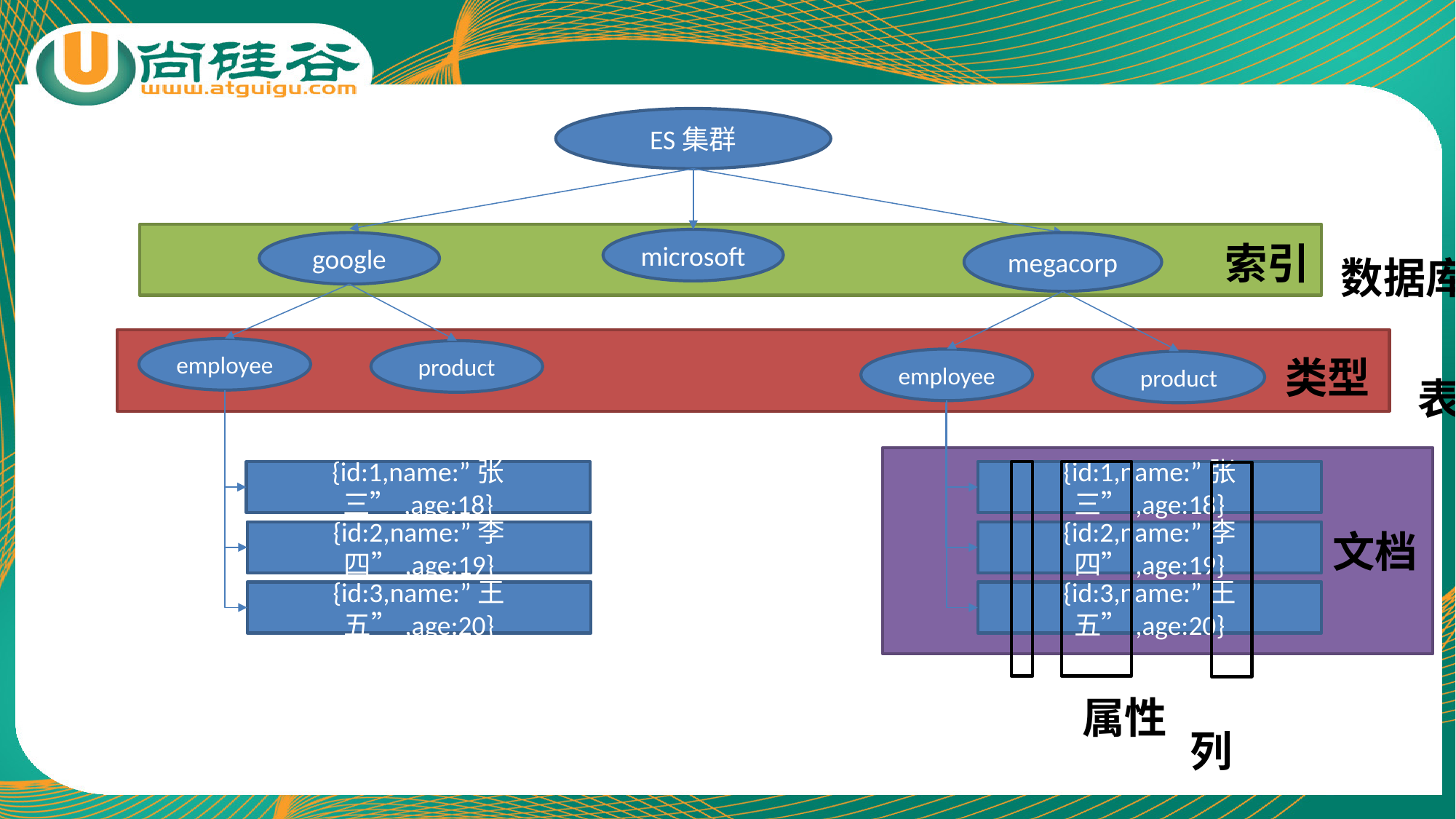

ES集群

microsoft
索引
google
megacorp
数据库

employee
product
类型
employee
product
表

{id:1,name:”张三”,age:18}
{id:1,name:”张三”,age:18}

文档
{id:2,name:”李四”,age:19}
{id:2,name:”李四”,age:19}
{id:3,name:”王五”,age:20}
{id:3,name:”王五”,age:20}
属性
列